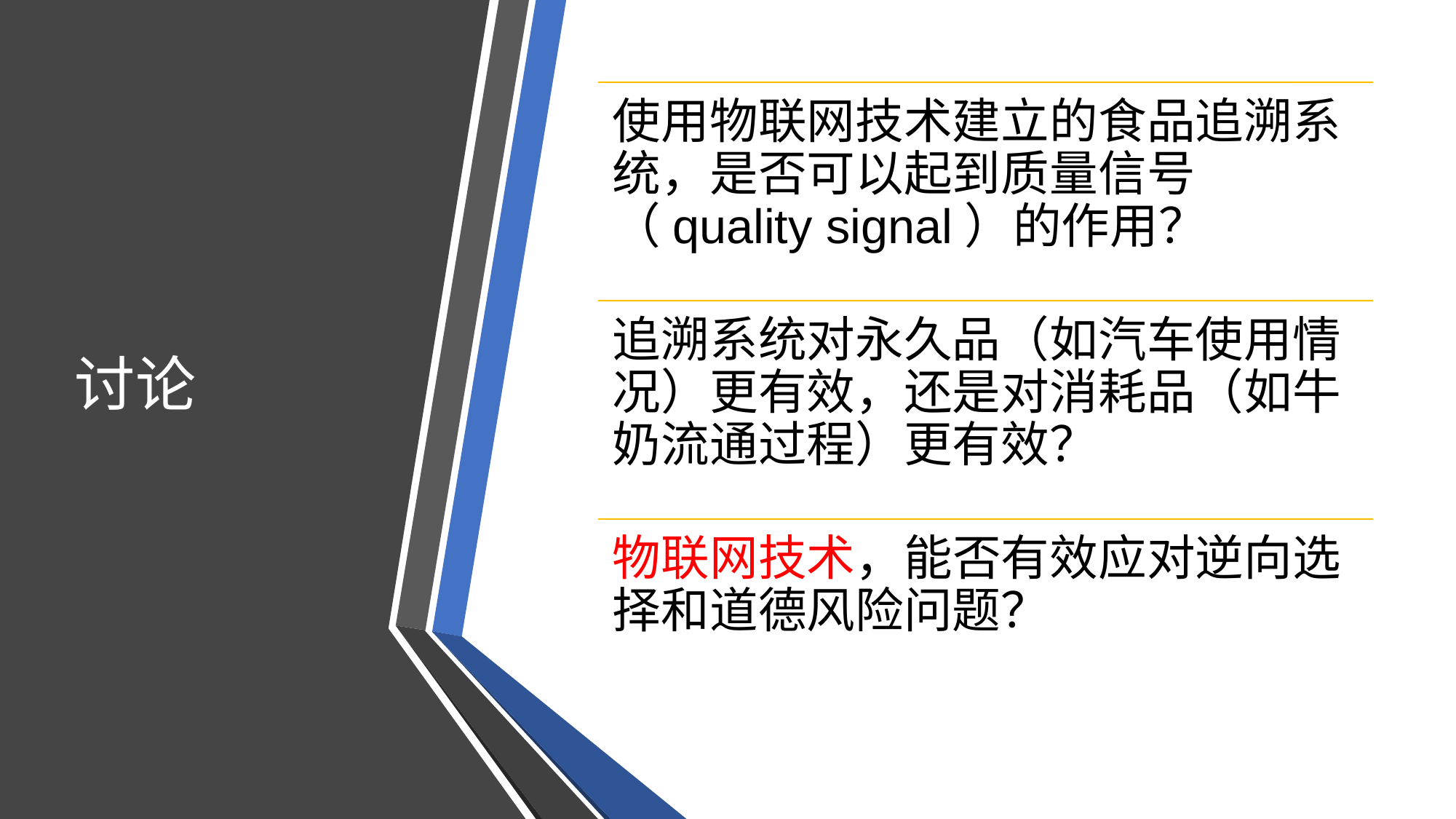

# 讨论
使用物联网技术建立的食品追溯系统，是否可以起到质量信号（quality signal）的作用？
追溯系统对永久品（如汽车使用情况）更有效，还是对消耗品（如牛奶流通过程）更有效？
物联网技术，能否有效应对逆向选择和道德风险问题？